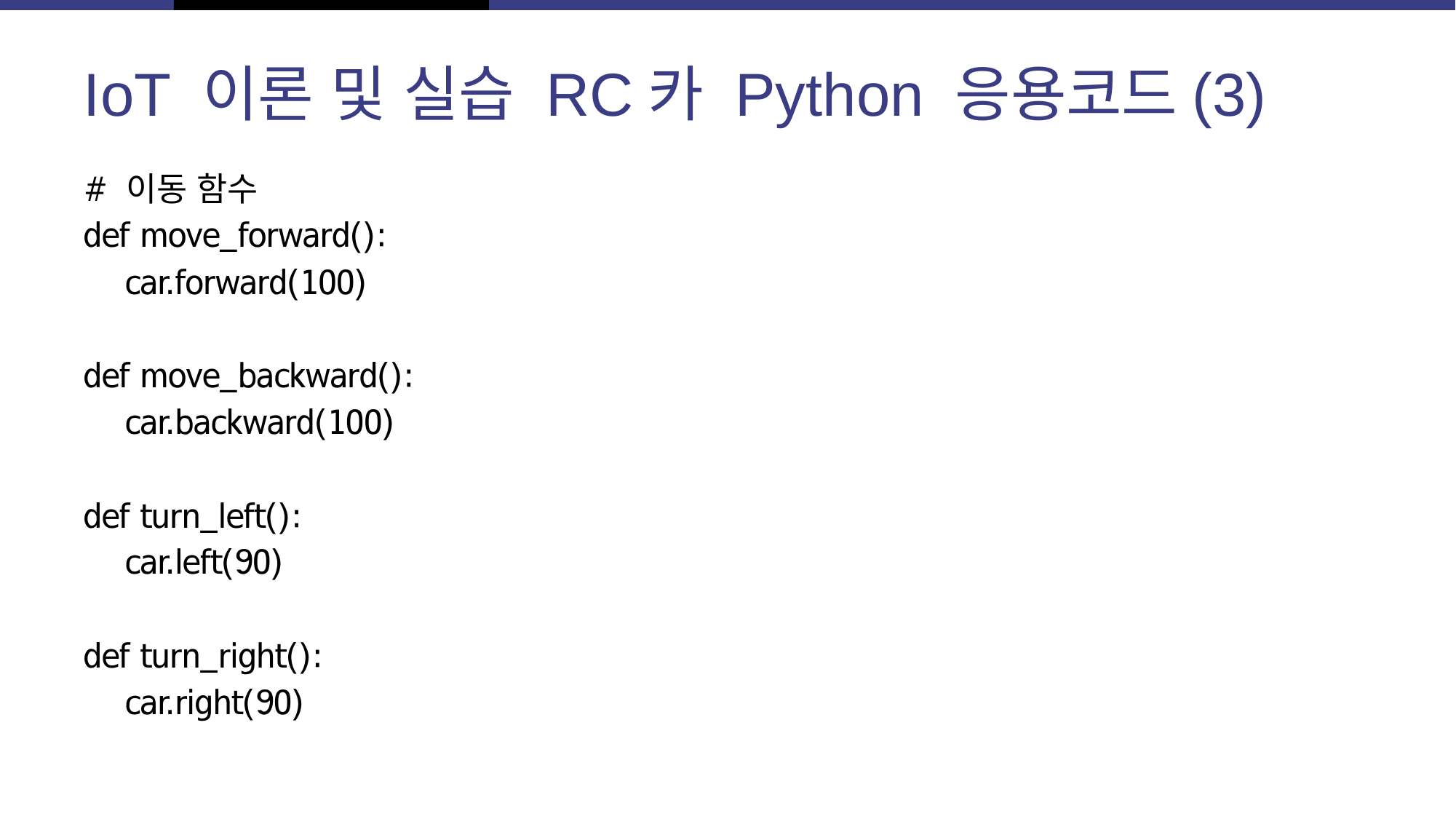

# IoT 이론 및 실습 RC카 Python 응용코드(3)
# 이동 함수
def move_forward():
    car.forward(100)

def move_backward():
    car.backward(100)

def turn_left():
    car.left(90)

def turn_right():
    car.right(90)